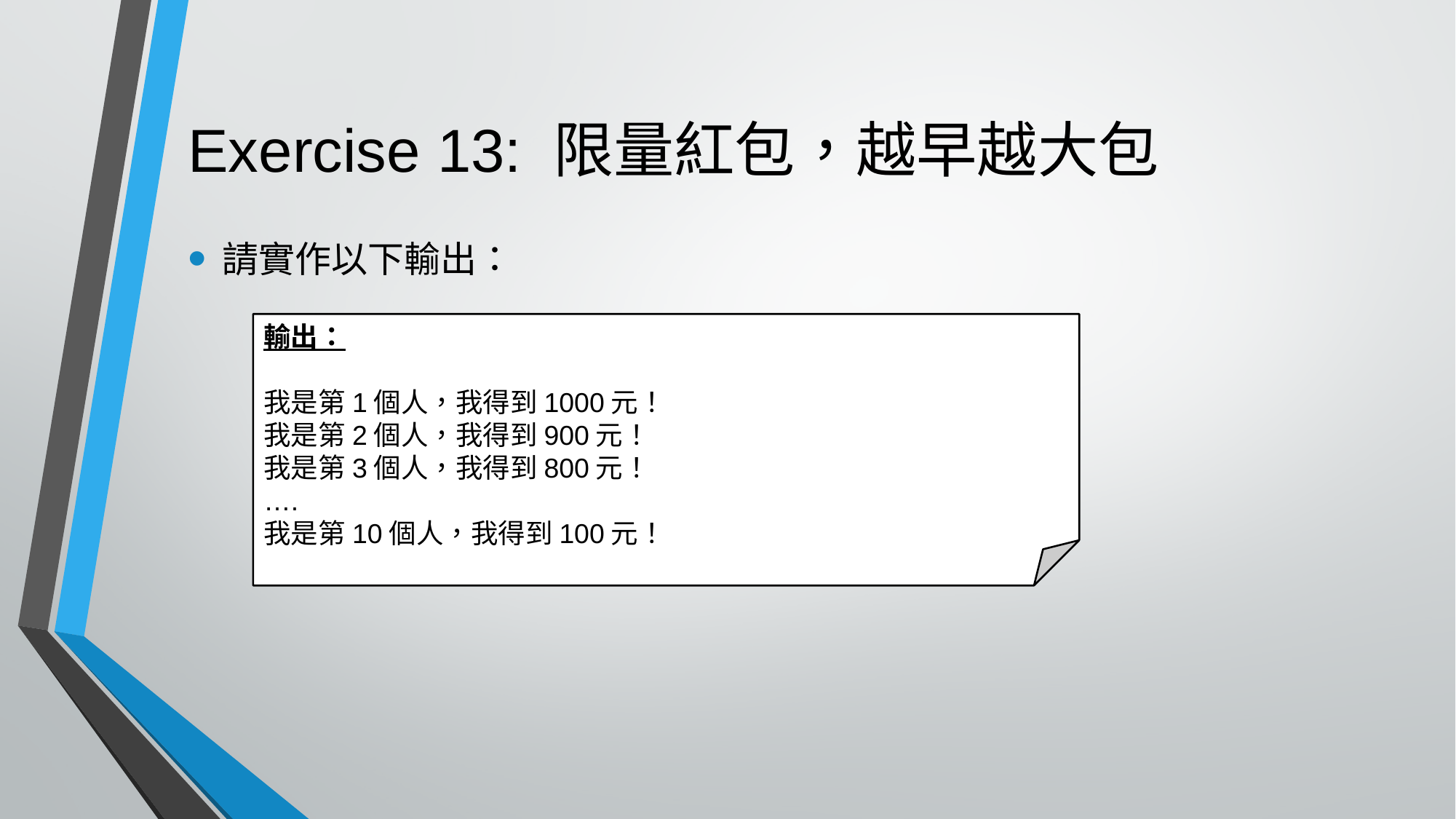

# Exercise 13: 限量紅包，越早越大包
請實作以下輸出：

輸出：

我是第1個人，我得到1000元！
我是第2個人，我得到900元！
我是第3個人，我得到800元！
….
我是第10個人，我得到100元！